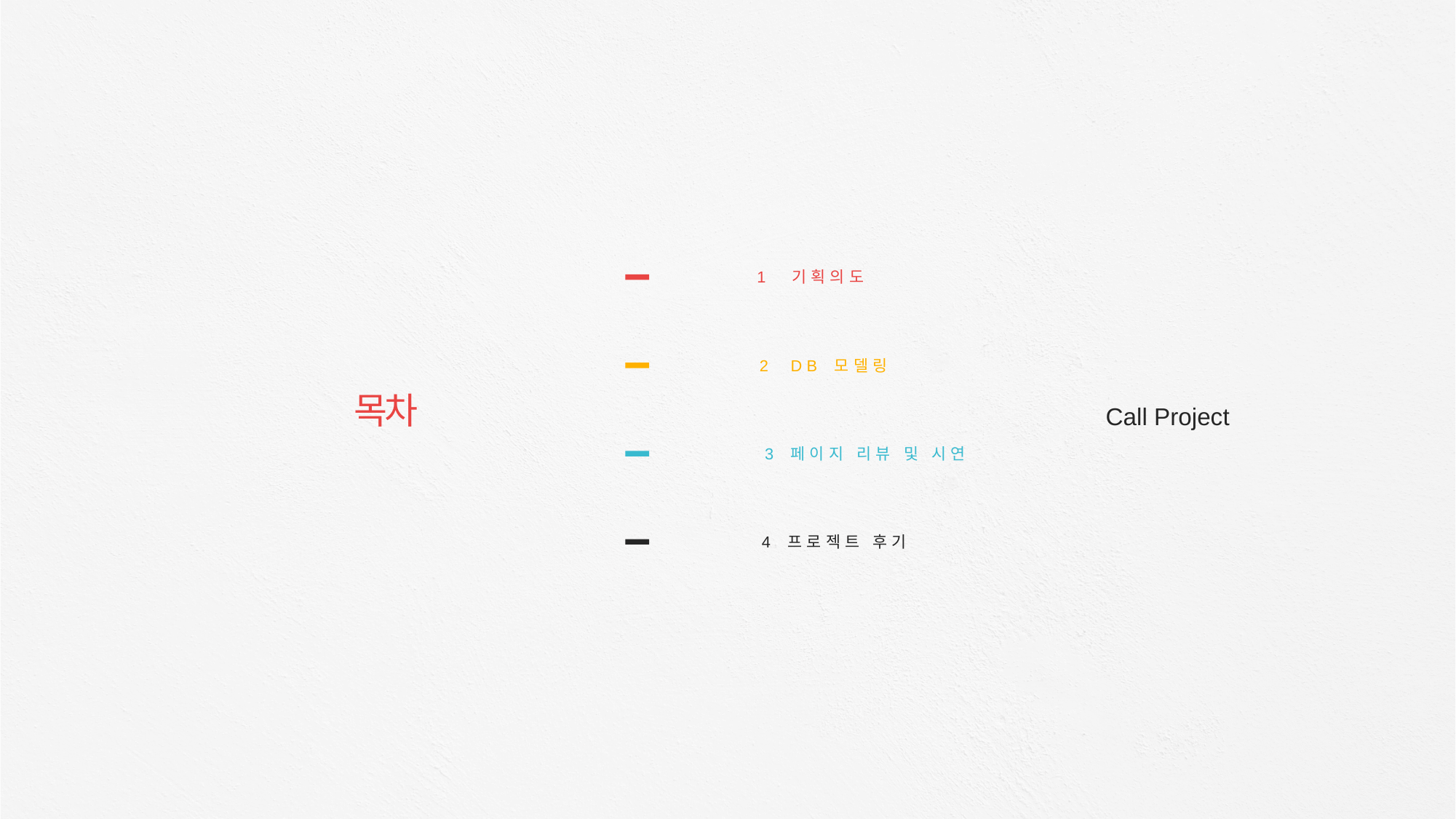

1  기획의도

2  DB 모델링

목차
Call Project
3 페이지 리뷰 및 시연

4 프로젝트 후기